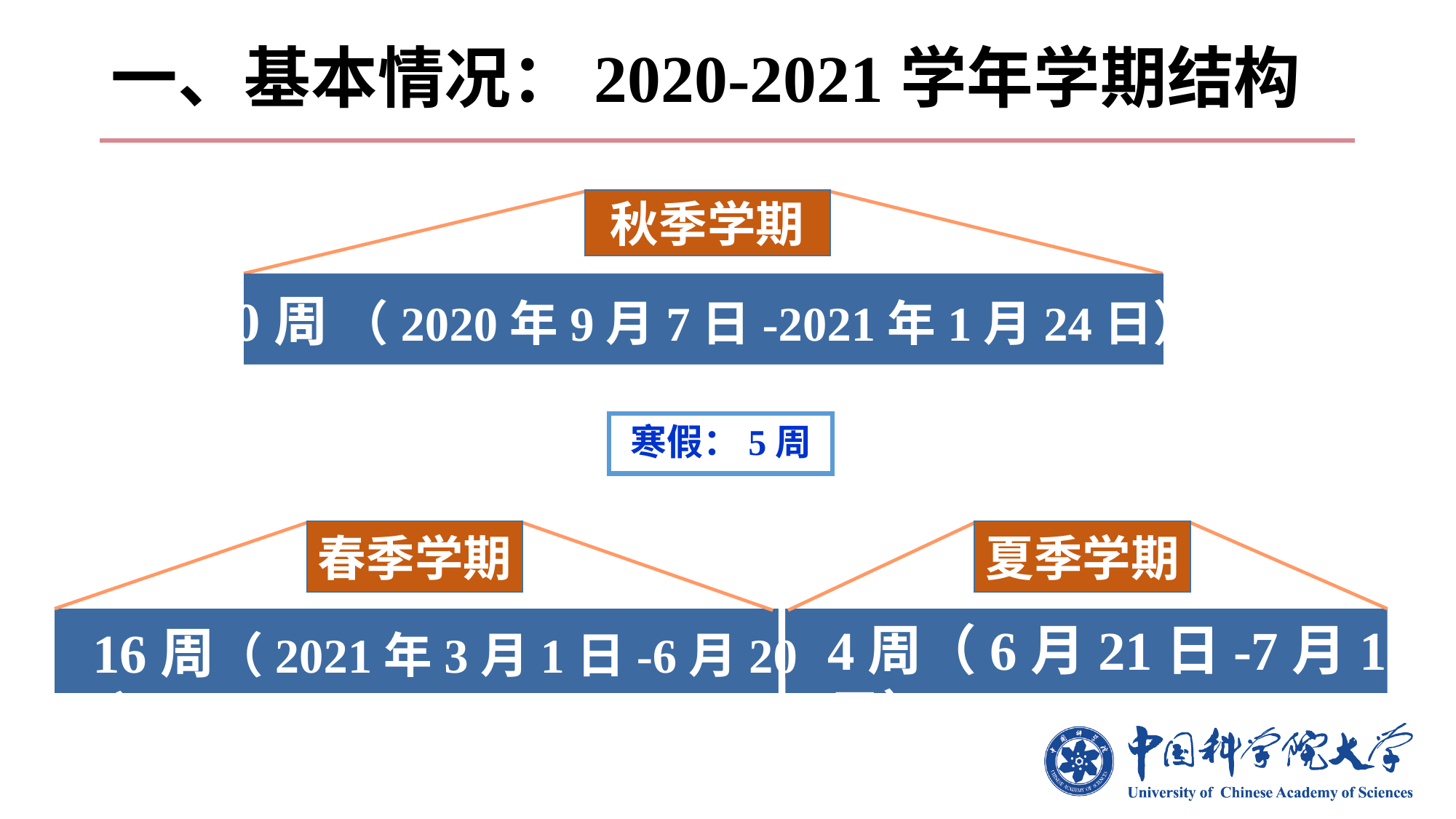

# 一、基本情况：2020-2021学年学期结构
秋季学期

20周 （2020年9月7日-2021年1月24日）
寒假：5周
春季学期
夏季学期

4周（6月21日-7月18日）
  16周（2021年3月1日-6月20日）